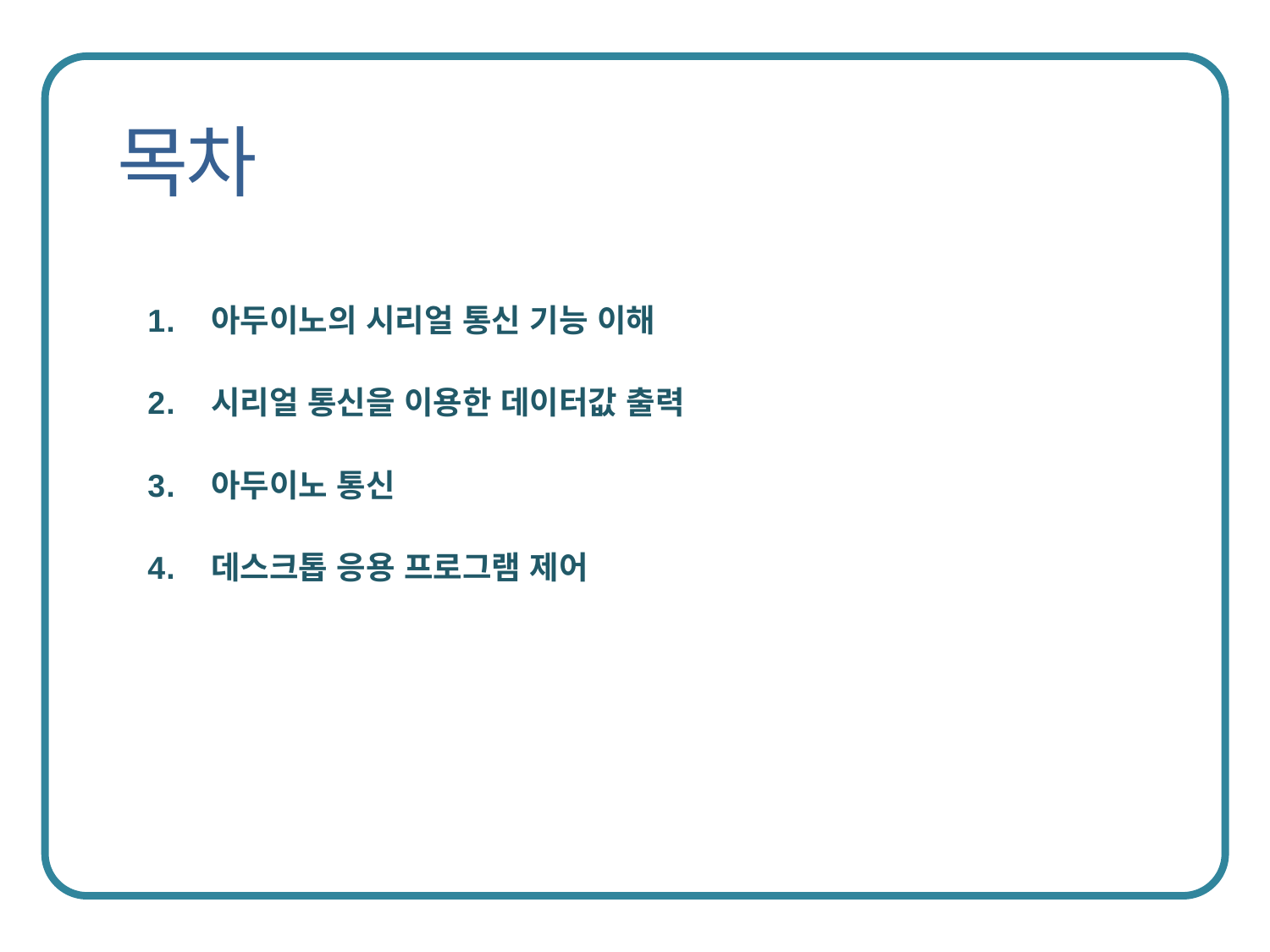

아두이노의 시리얼 통신 기능 이해
시리얼 통신을 이용한 데이터값 출력
아두이노 통신
데스크톱 응용 프로그램 제어